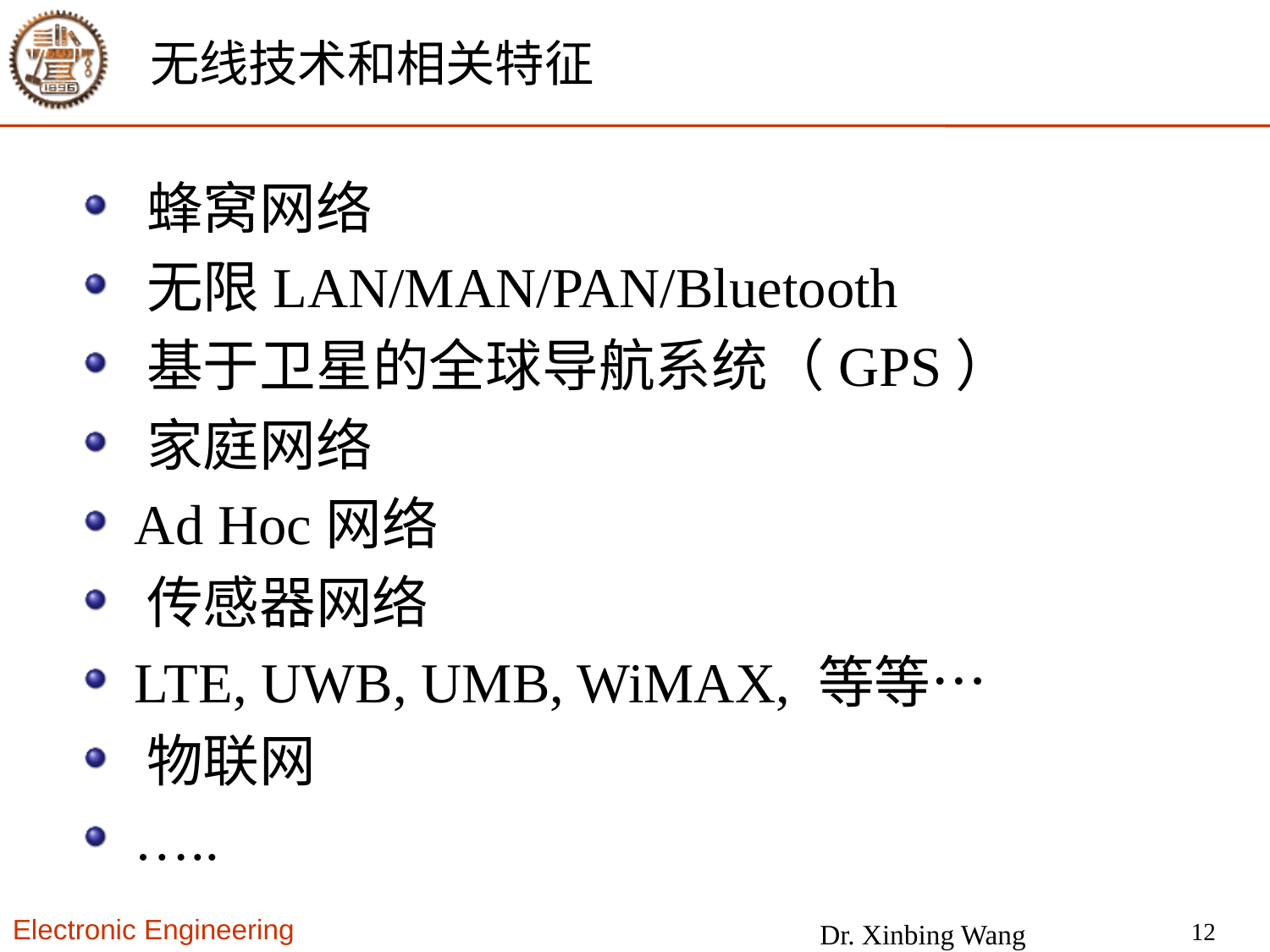

# 无线技术和相关特征
 蜂窝网络
 无限LAN/MAN/PAN/Bluetooth
 基于卫星的全球导航系统（GPS）
 家庭网络
 Ad Hoc网络
 传感器网络
 LTE, UWB, UMB, WiMAX, 等等…
 物联网
 …..

12
Dr. Xinbing Wang